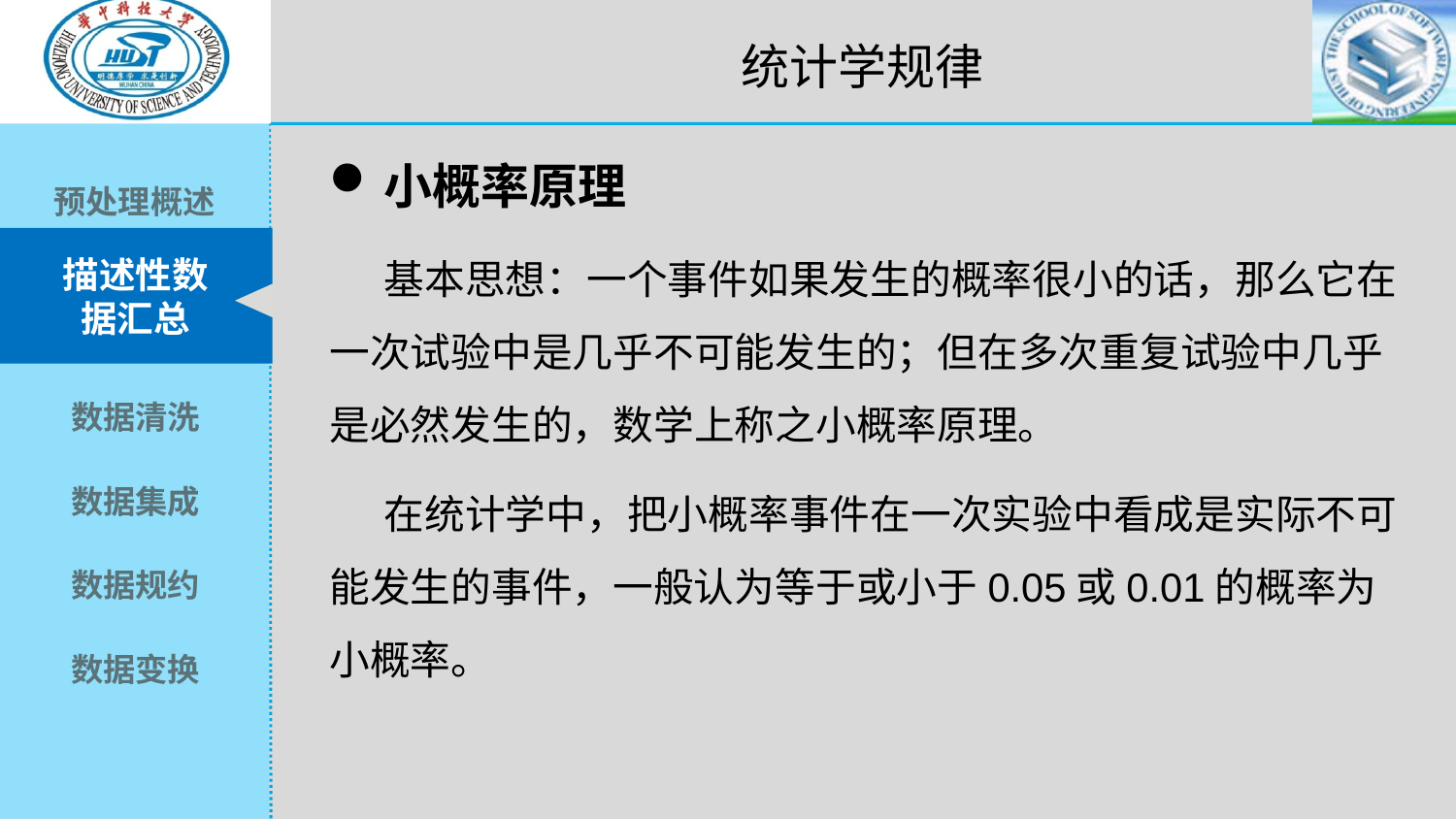

统计学规律
小概率原理
     基本思想：一个事件如果发生的概率很小的话，那么它在一次试验中是几乎不可能发生的；但在多次重复试验中几乎是必然发生的，数学上称之小概率原理。
     在统计学中，把小概率事件在一次实验中看成是实际不可能发生的事件，一般认为等于或小于0.05或0.01的概率为小概率。